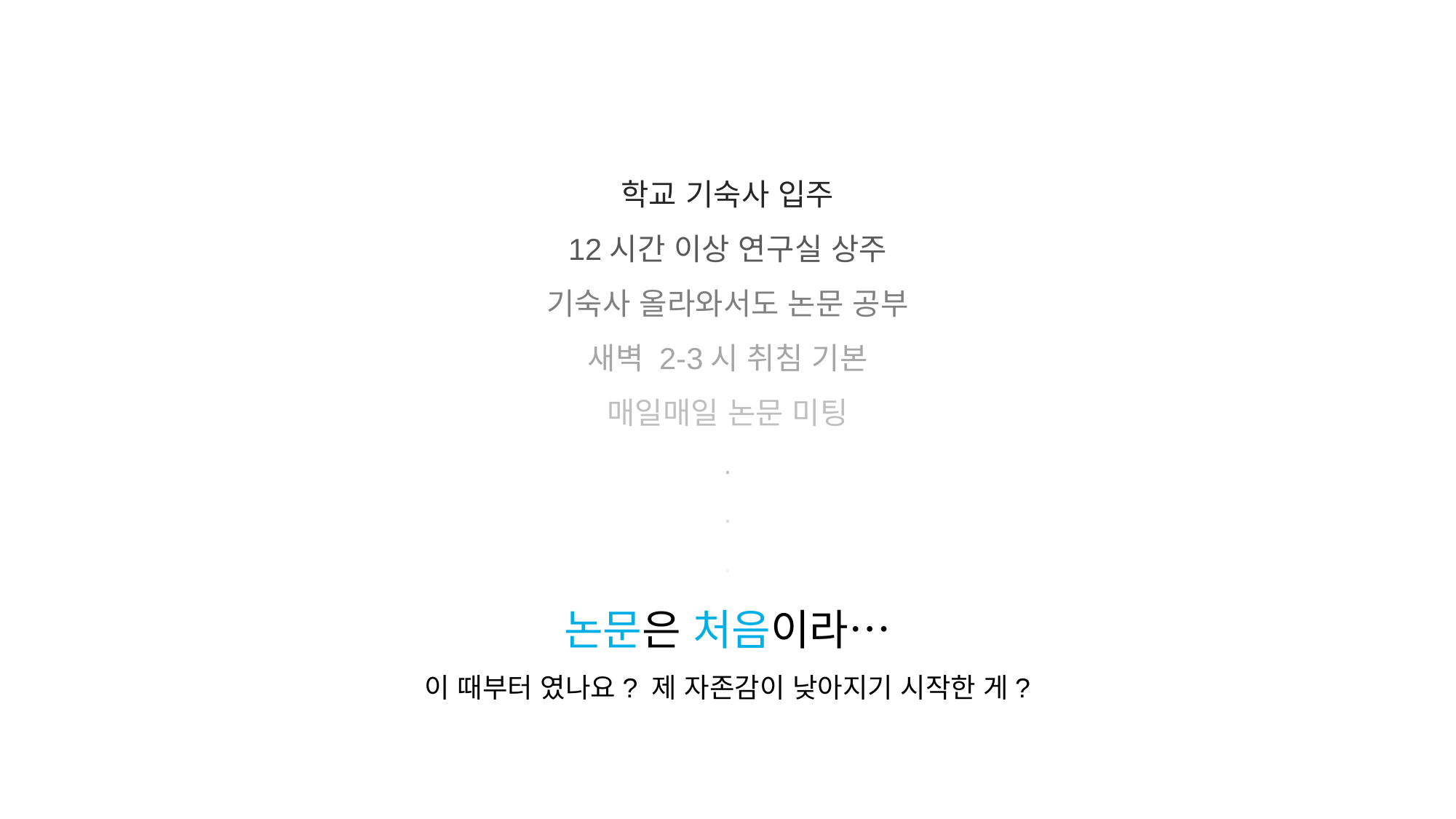

학교 기숙사 입주
12시간 이상 연구실 상주
기숙사 올라와서도 논문 공부
새벽 2-3시 취침 기본
매일매일 논문 미팅
.
.
.
논문은 처음이라…
이 때부터 였나요? 제 자존감이 낮아지기 시작한 게?